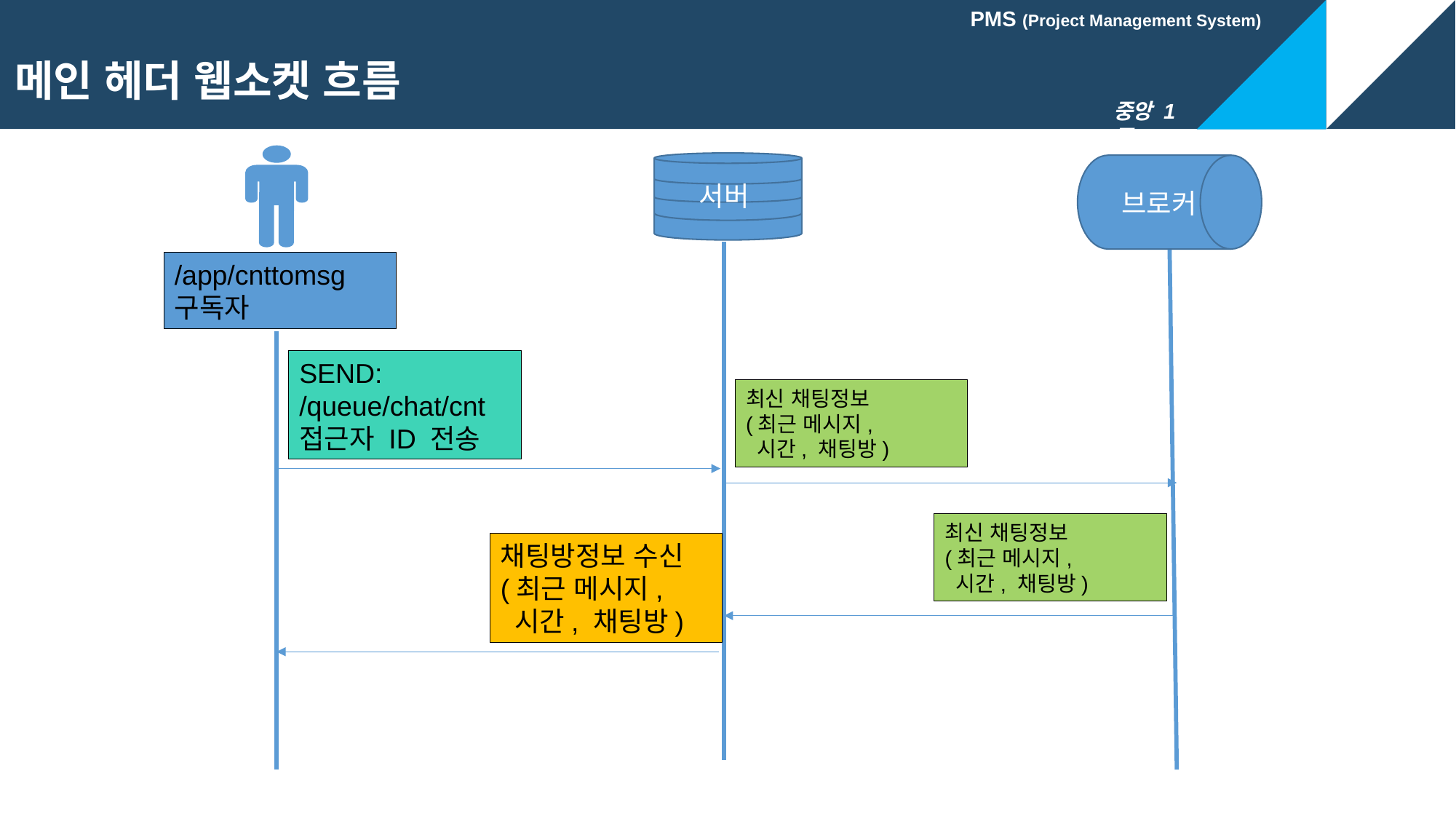

메인 헤더 웹소켓 흐름

서버

브로커

/app/cnttomsg
구독자
SEND:
/queue/chat/cnt
접근자 ID 전송
최신 채팅정보
(최근 메시지,
 시간, 채팅방)
최신 채팅정보
(최근 메시지,
 시간, 채팅방)
채팅방정보 수신
(최근 메시지,
 시간, 채팅방)